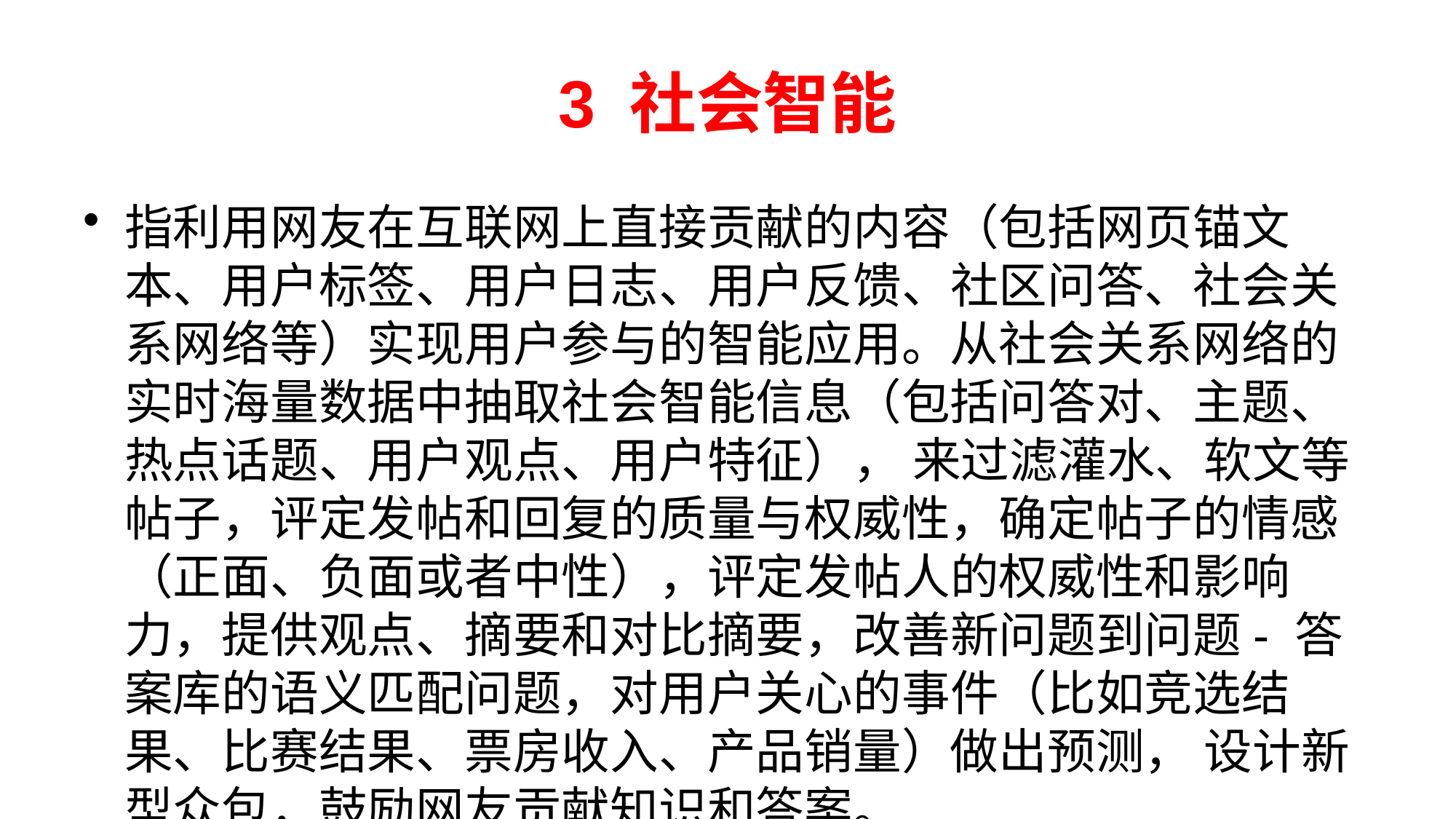

# 3 社会智能
指利用网友在互联网上直接贡献的内容（包括网页锚文本、用户标签、用户日志、用户反馈、社区问答、社会关系网络等）实现用户参与的智能应用。从社会关系网络的实时海量数据中抽取社会智能信息（包括问答对、主题、热点话题、用户观点、用户特征）， 来过滤灌水、软文等帖子，评定发帖和回复的质量与权威性，确定帖子的情感（正面、负面或者中性），评定发帖人的权威性和影响力，提供观点、摘要和对比摘要，改善新问题到问题- 答案库的语义匹配问题，对用户关心的事件（比如竞选结果、比赛结果、票房收入、产品销量）做出预测， 设计新型众包，鼓励网友贡献知识和答案。